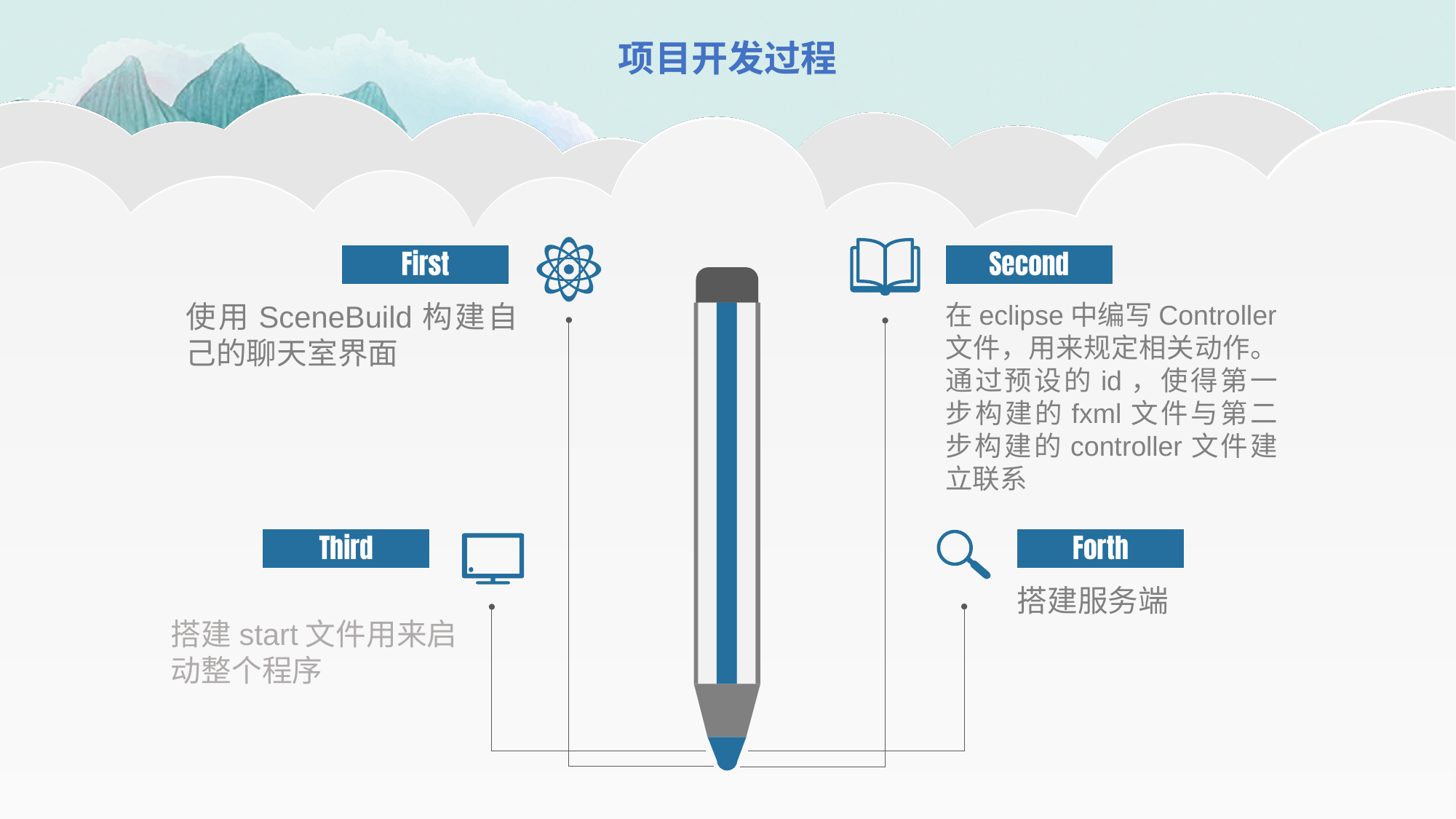

项目开发过程

First
Second

使用SceneBuild构建自己的聊天室界面
在eclipse中编写Controller文件，用来规定相关动作。通过预设的id，使得第一步构建的fxml文件与第二步构建的controller文件建立联系

Third
Forth

搭建服务端

搭建start文件用来启动整个程序